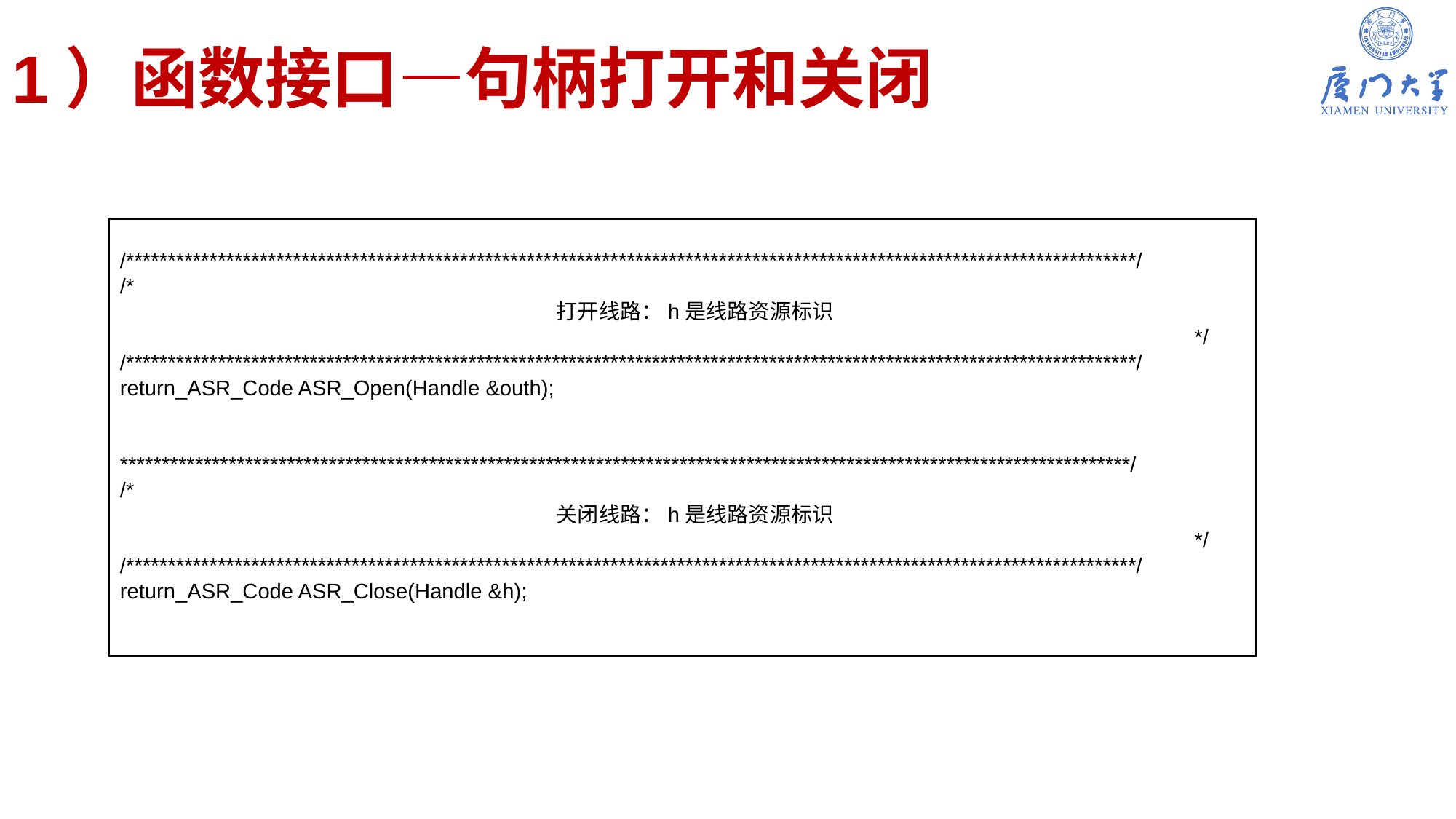

# 1）函数接口—句柄打开和关闭
/*************************************************************************************************************************/
/*
				打开线路：h是线路资源标识
                                                                                                                                                                                   */
/*************************************************************************************************************************/
return_ASR_Code ASR_Open(Handle &outh);

*************************************************************************************************************************/
/*
				关闭线路：h是线路资源标识
                                                                                                                                                                                   */
/*************************************************************************************************************************/
return_ASR_Code ASR_Close(Handle &h);